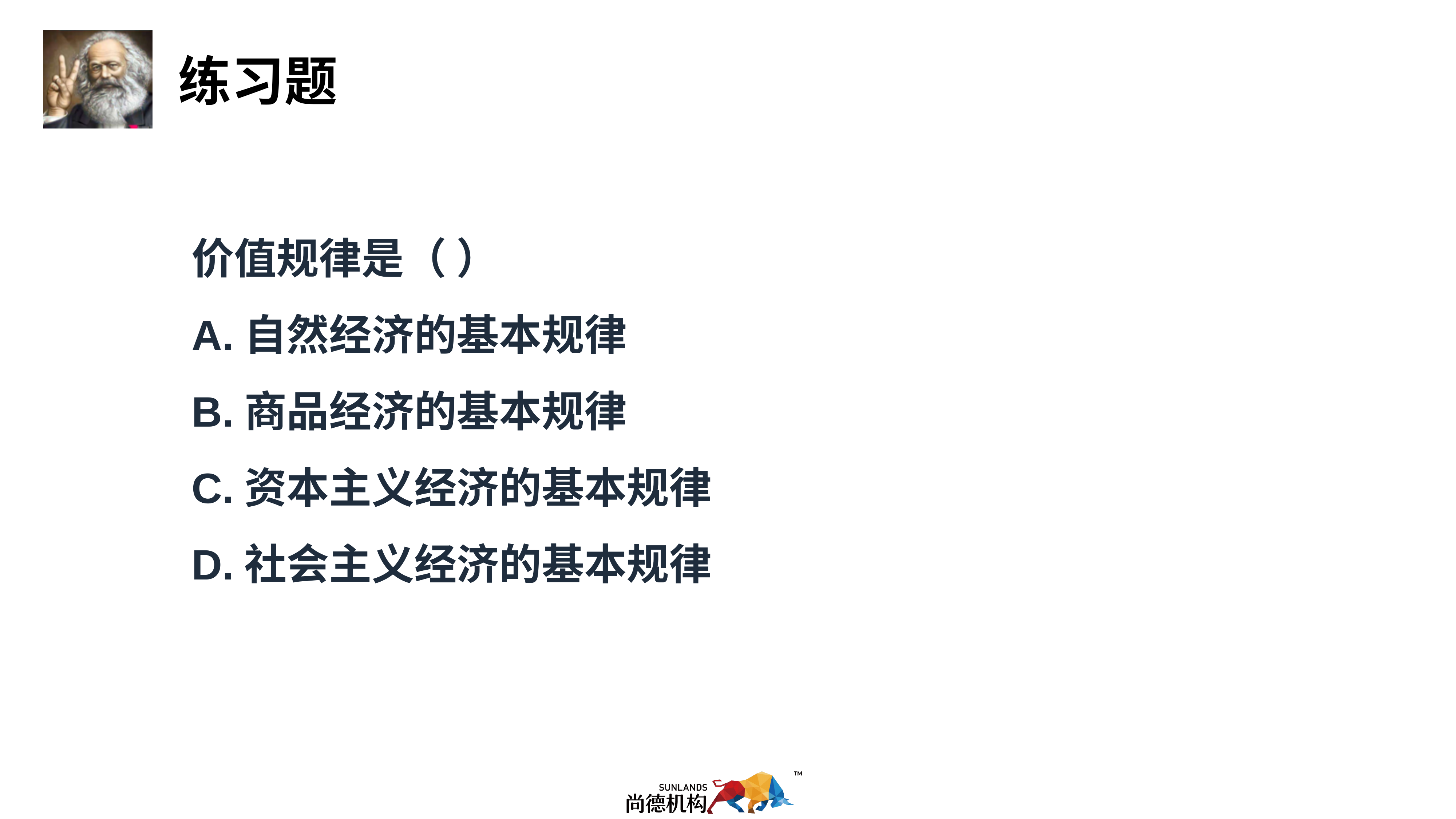

价值规律是（ ）
A.自然经济的基本规律
B.商品经济的基本规律
C.资本主义经济的基本规律
D.社会主义经济的基本规律